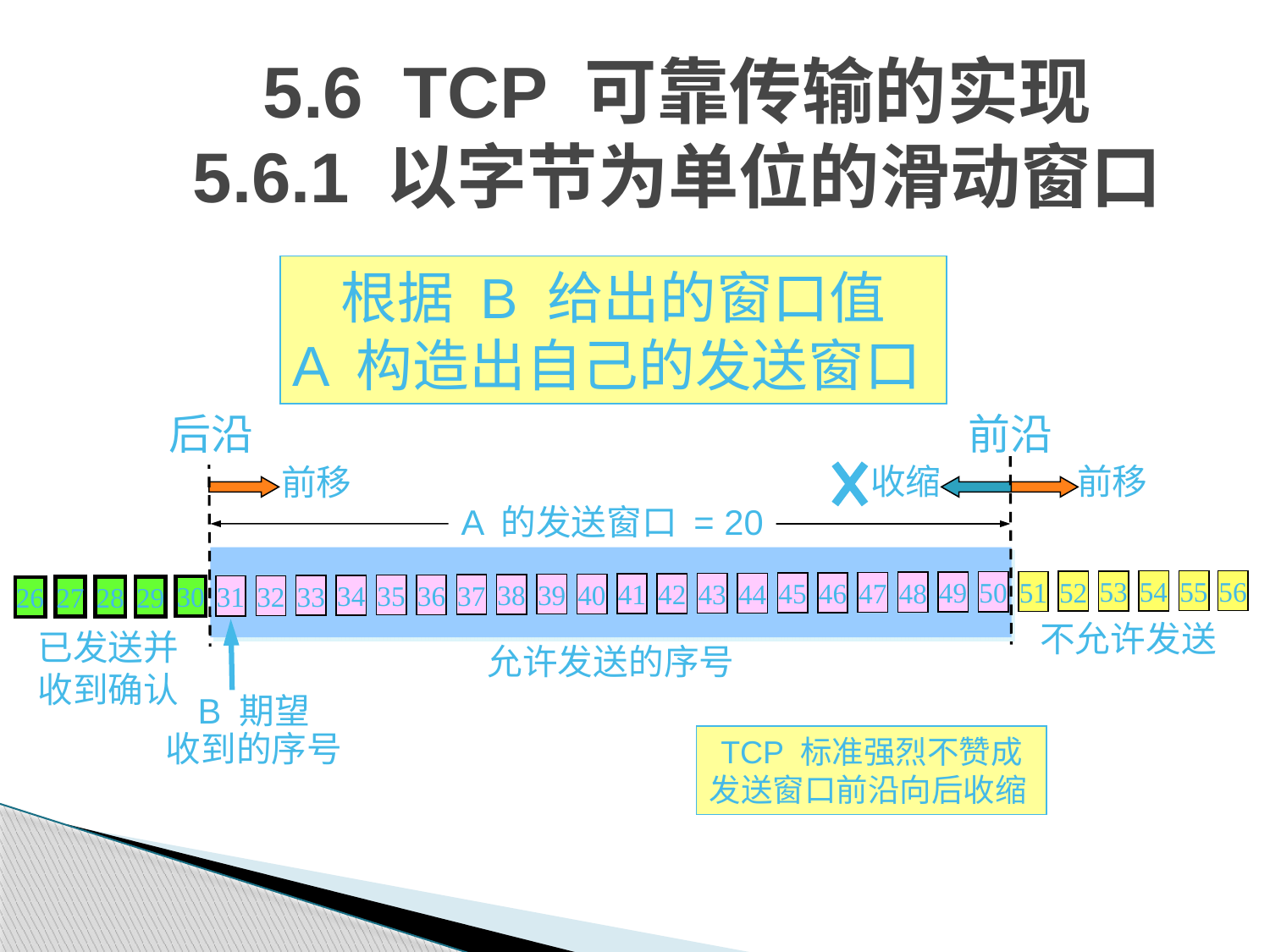

# 5.6  TCP 可靠传输的实现 5.6.1 以字节为单位的滑动窗口
根据 B 给出的窗口值
A 构造出自己的发送窗口
后沿
前沿
收缩
前移
前移

A 的发送窗口 = 20

55
56
54
53
52
51
50
49
48
47
46
45
44
43
42
41
40
39
38
37
36
35
34
33
32
31
30
29
28
27
26
不允许发送
已发送并
收到确认

允许发送的序号
B 期望
收到的序号
TCP 标准强烈不赞成
发送窗口前沿向后收缩
106